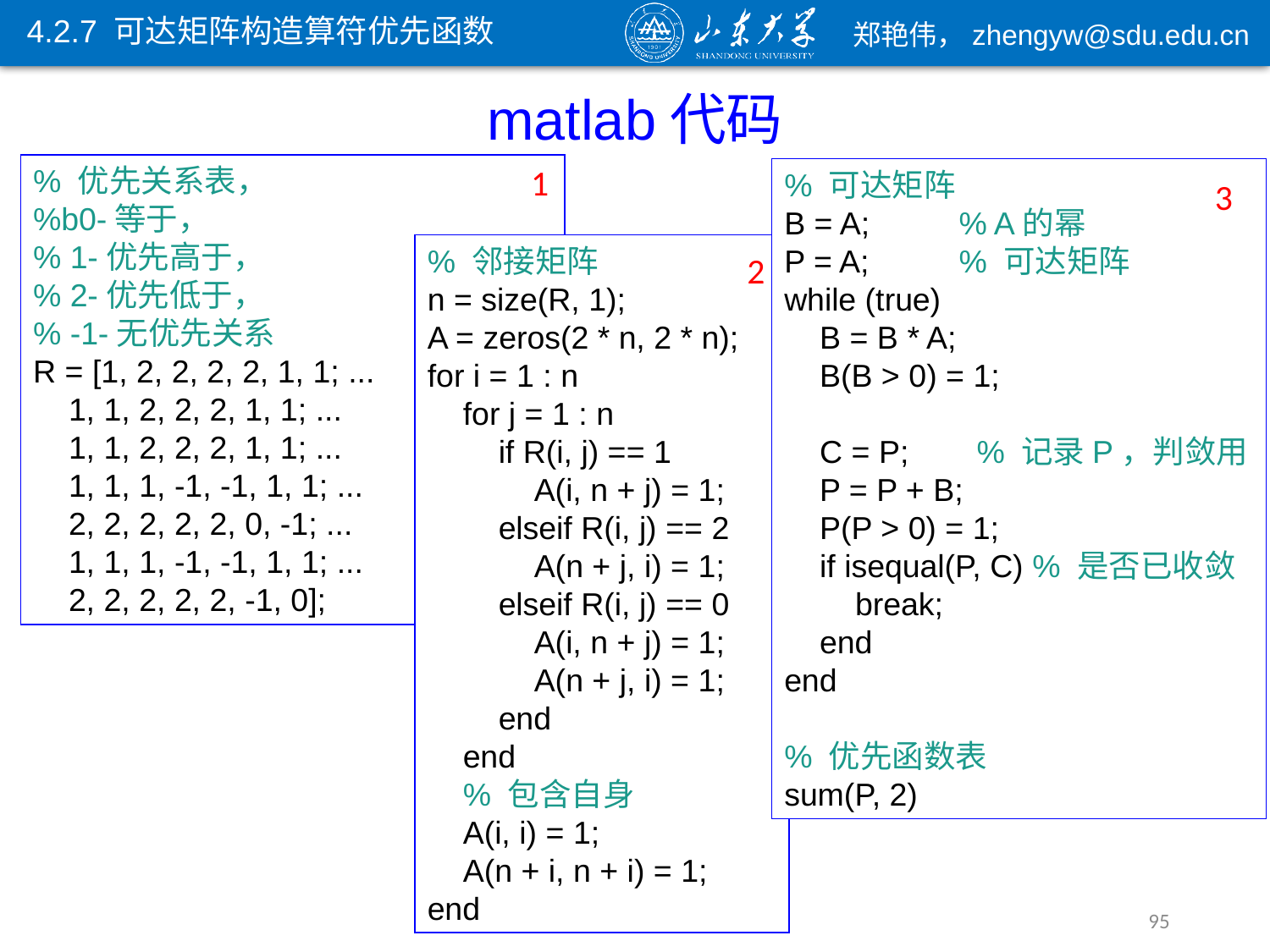

4.2.7 可达矩阵构造算符优先函数
matlab代码
1
% 优先关系表，
%b0-等于，
% 1-优先高于，
% 2-优先低于，
% -1-无优先关系
R = [1, 2, 2, 2, 2, 1, 1; ...
    1, 1, 2, 2, 2, 1, 1; ...
    1, 1, 2, 2, 2, 1, 1; ...
    1, 1, 1, -1, -1, 1, 1; ...
    2, 2, 2, 2, 2, 0, -1; ...
    1, 1, 1, -1, -1, 1, 1; ...
    2, 2, 2, 2, 2, -1, 0];
% 可达矩阵
B = A;	% A的幂
P = A;	% 可达矩阵
while (true)
    B = B * A;
    B(B > 0) = 1;

    C = P;	  % 记录P，判敛用
    P = P + B;
    P(P > 0) = 1;
    if isequal(P, C) % 是否已收敛
        break;
    end
end

% 优先函数表
sum(P, 2)
3
% 邻接矩阵
n = size(R, 1);
A = zeros(2 * n, 2 * n);
for i = 1 : n
    for j = 1 : n
        if R(i, j) == 1
            A(i, n + j) = 1;
        elseif R(i, j) == 2
            A(n + j, i) = 1;
        elseif R(i, j) == 0
            A(i, n + j) = 1;
            A(n + j, i) = 1;
        end
    end
    % 包含自身
    A(i, i) = 1;
    A(n + i, n + i) = 1;
end
2
95